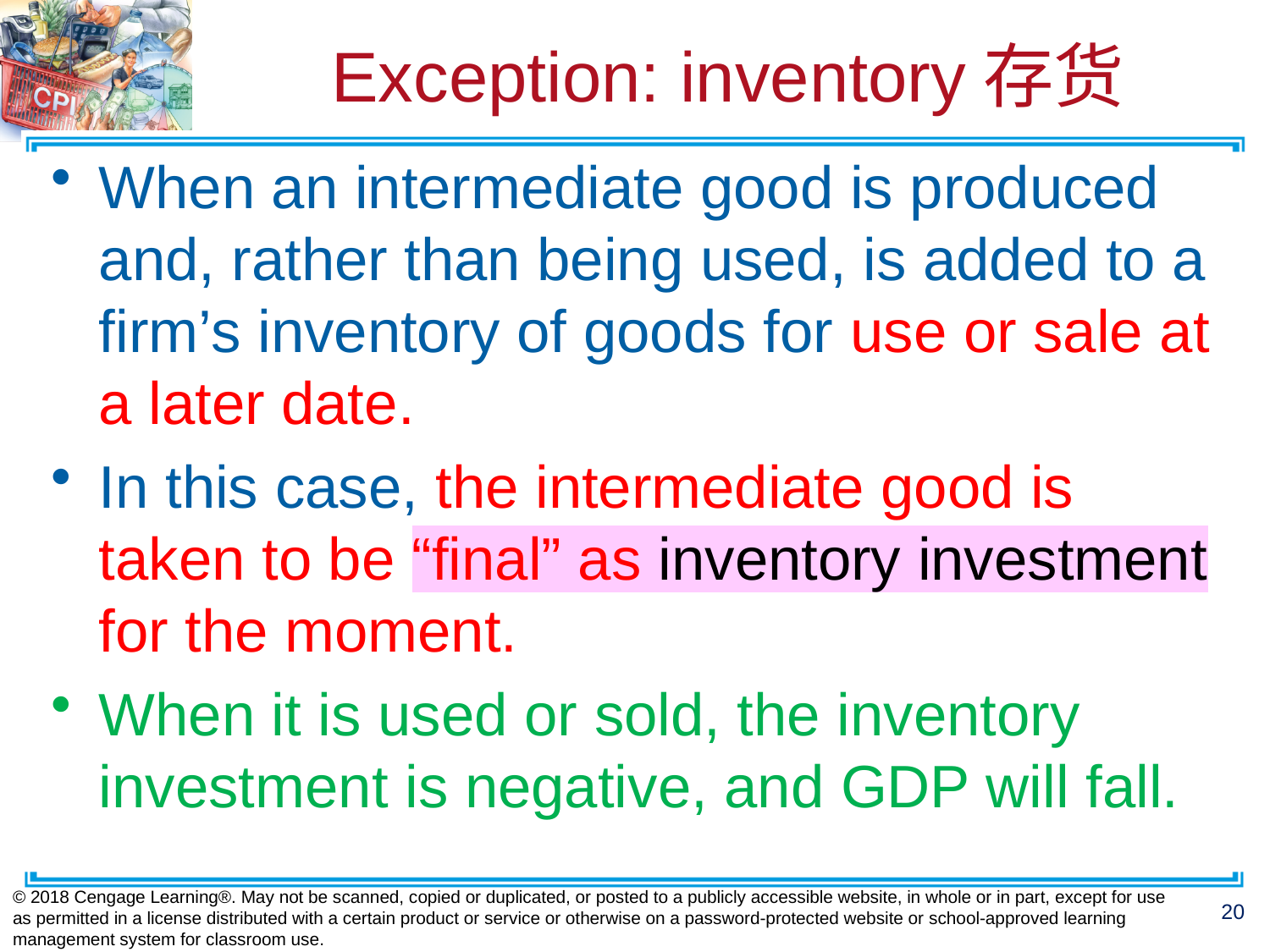

# Exception: inventory存货
When an intermediate good is produced and, rather than being used, is added to a firm’s inventory of goods for use or sale at a later date.
In this case, the intermediate good is taken to be “final” as inventory investment for the moment.
When it is used or sold, the inventory investment is negative, and GDP will fall.
© 2018 Cengage Learning®. May not be scanned, copied or duplicated, or posted to a publicly accessible website, in whole or in part, except for use as permitted in a license distributed with a certain product or service or otherwise on a password-protected website or school-approved learning management system for classroom use.
20